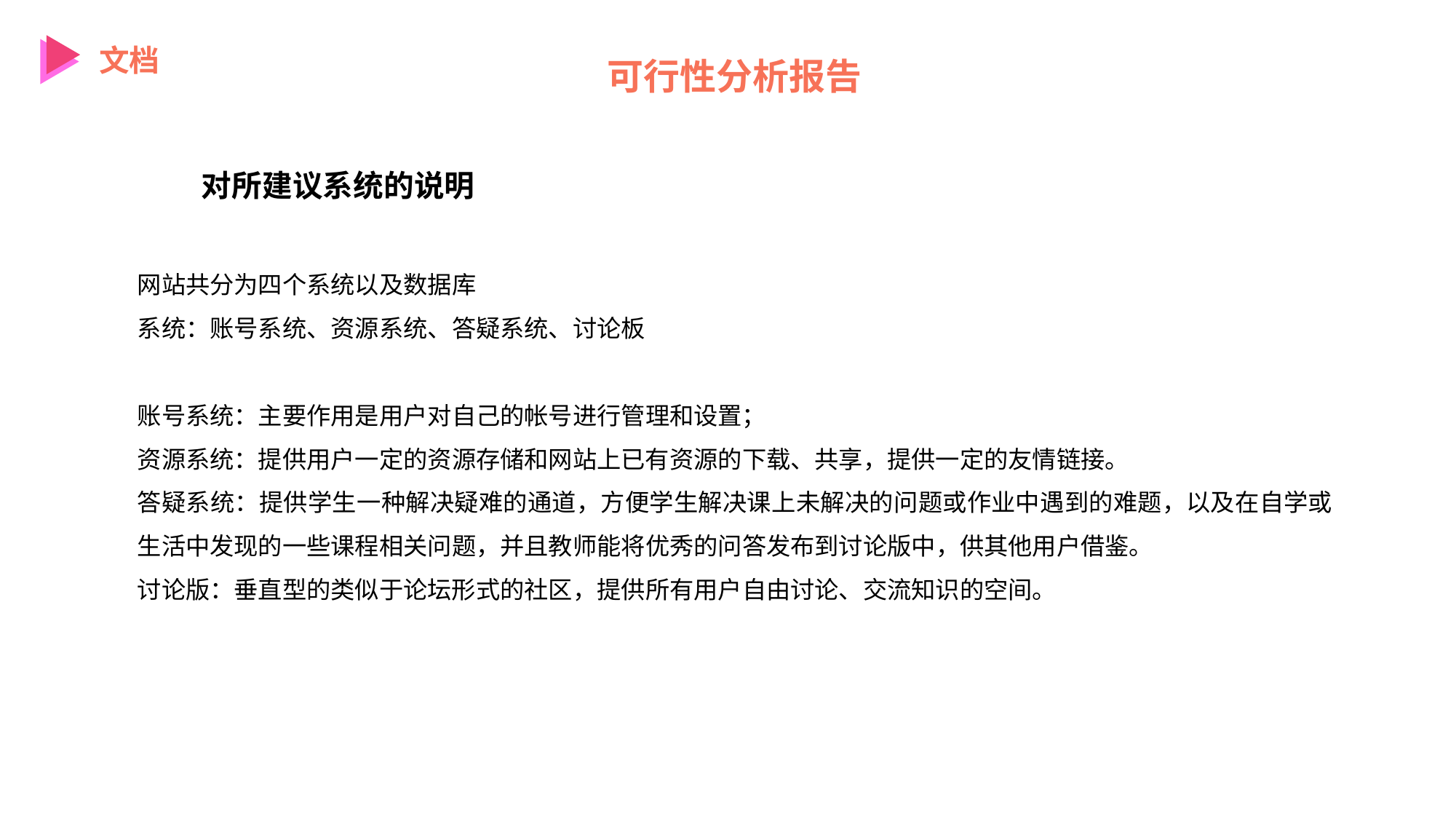

文档
可行性分析报告
对所建议系统的说明
网站共分为四个系统以及数据库
系统：账号系统、资源系统、答疑系统、讨论板

账号系统：主要作用是用户对自己的帐号进行管理和设置；
资源系统：提供用户一定的资源存储和网站上已有资源的下载、共享，提供一定的友情链接。
答疑系统：提供学生一种解决疑难的通道，方便学生解决课上未解决的问题或作业中遇到的难题，以及在自学或生活中发现的一些课程相关问题，并且教师能将优秀的问答发布到讨论版中，供其他用户借鉴。
讨论版：垂直型的类似于论坛形式的社区，提供所有用户自由讨论、交流知识的空间。